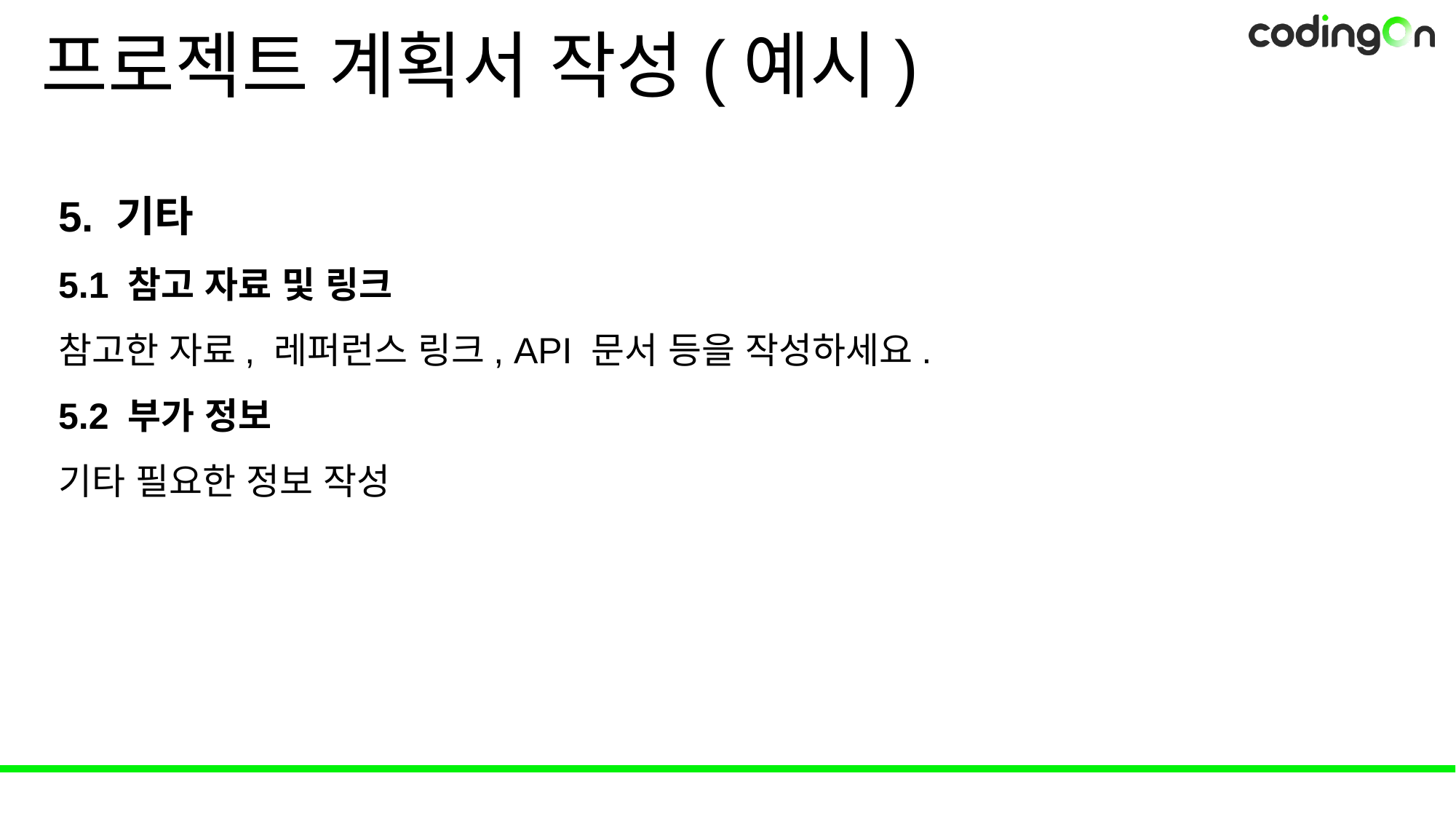

# 프로젝트 계획서 작성(예시)
5. 기타
5.1 참고 자료 및 링크
참고한 자료, 레퍼런스 링크, API 문서 등을 작성하세요.
5.2 부가 정보
기타 필요한 정보 작성